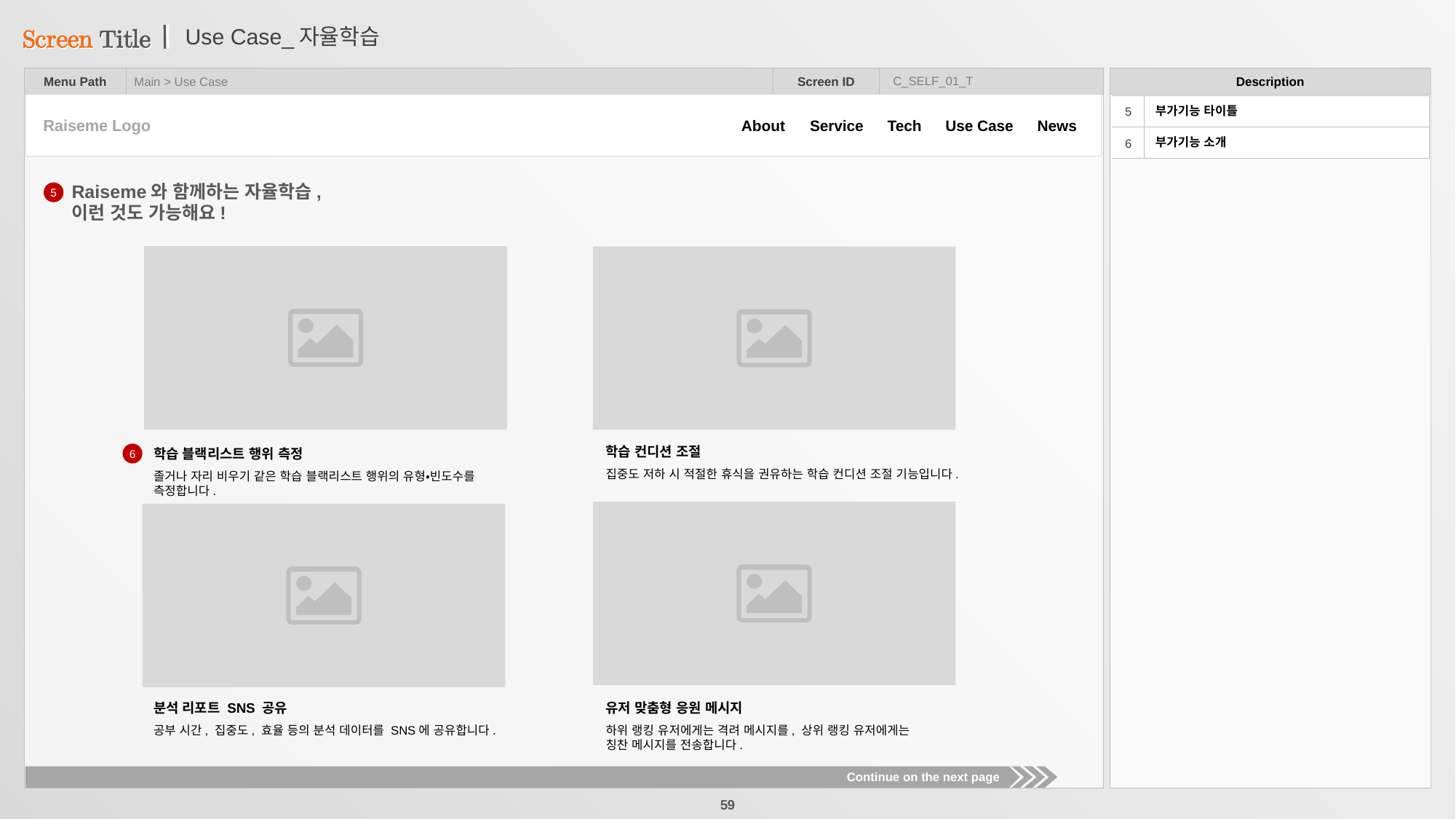

# Use Case_자율학습
C_SELF_01_T
Main > Use Case

| 5 | 부가기능 타이틀 |
| --- | --- |
| 6 | 부가기능 소개 |
About
Service
Tech
Use Case
News
Raiseme Logo
Raiseme와 함께하는 자율학습,
이런 것도 가능해요!
5

학습 컨디션 조절
학습 블랙리스트 행위 측정
6
집중도 저하 시 적절한 휴식을 권유하는 학습 컨디션 조절 기능입니다.
졸거나 자리 비우기 같은 학습 블랙리스트 행위의 유형•빈도수를
측정합니다.

분석 리포트 SNS 공유
유저 맞춤형 응원 메시지
공부 시간, 집중도, 효율 등의 분석 데이터를 SNS에 공유합니다.
하위 랭킹 유저에게는 격려 메시지를, 상위 랭킹 유저에게는
칭찬 메시지를 전송합니다.